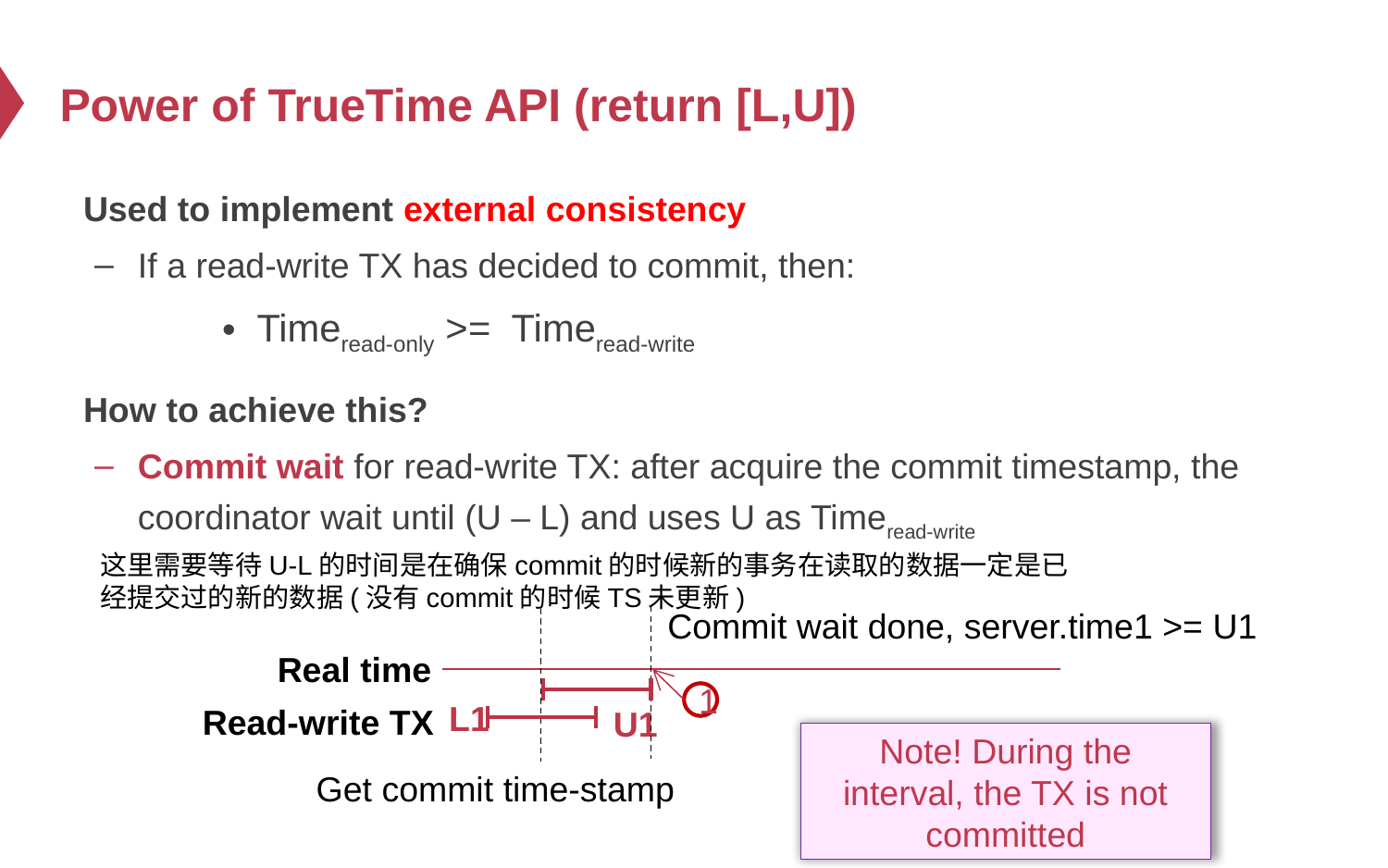

# Power of TrueTime API (return [L,U])
Used to implement external consistency
If a read-write TX has decided to commit, then:
Timeread-only >=  Timeread-write
How to achieve this?
Commit wait for read-write TX: after acquire the commit timestamp, the coordinator wait until (U – L) and uses U as Timeread-write
这里需要等待U-L的时间是在确保commit的时候新的事务在读取的数据一定是已经提交过的新的数据(没有commit的时候TS未更新)
Commit wait done, server.time1 >= U1
Real time
1
L1
Read-write TX
U1
Note! During the interval, the TX is not committed
Get commit time-stamp
62